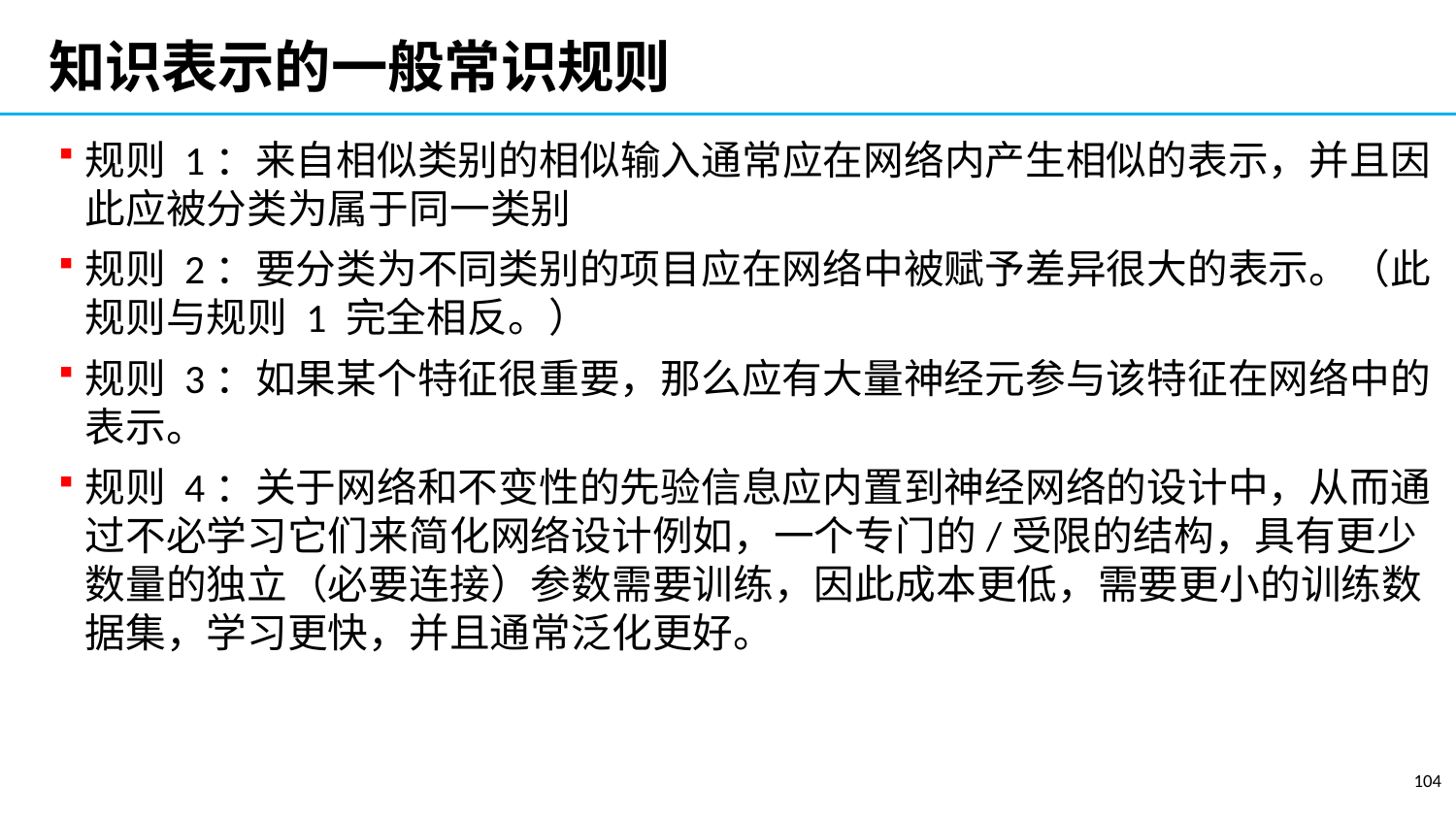

# 知识表示的一般常识规则

规则 1：来自相似类别的相似输入通常应在网络内产生相似的表示，并且因此应被分类为属于同一类别
规则 2：要分类为不同类别的项目应在网络中被赋予差异很大的表示。（此规则与规则 1 完全相反。）
规则 3：如果某个特征很重要，那么应有大量神经元参与该特征在网络中的表示。
规则 4：关于网络和不变性的先验信息应内置到神经网络的设计中，从而通过不必学习它们来简化网络设计例如，一个专门的/受限的结构，具有更少数量的独立（必要连接）参数需要训练，因此成本更低，需要更小的训练数据集，学习更快，并且通常泛化更好。
104